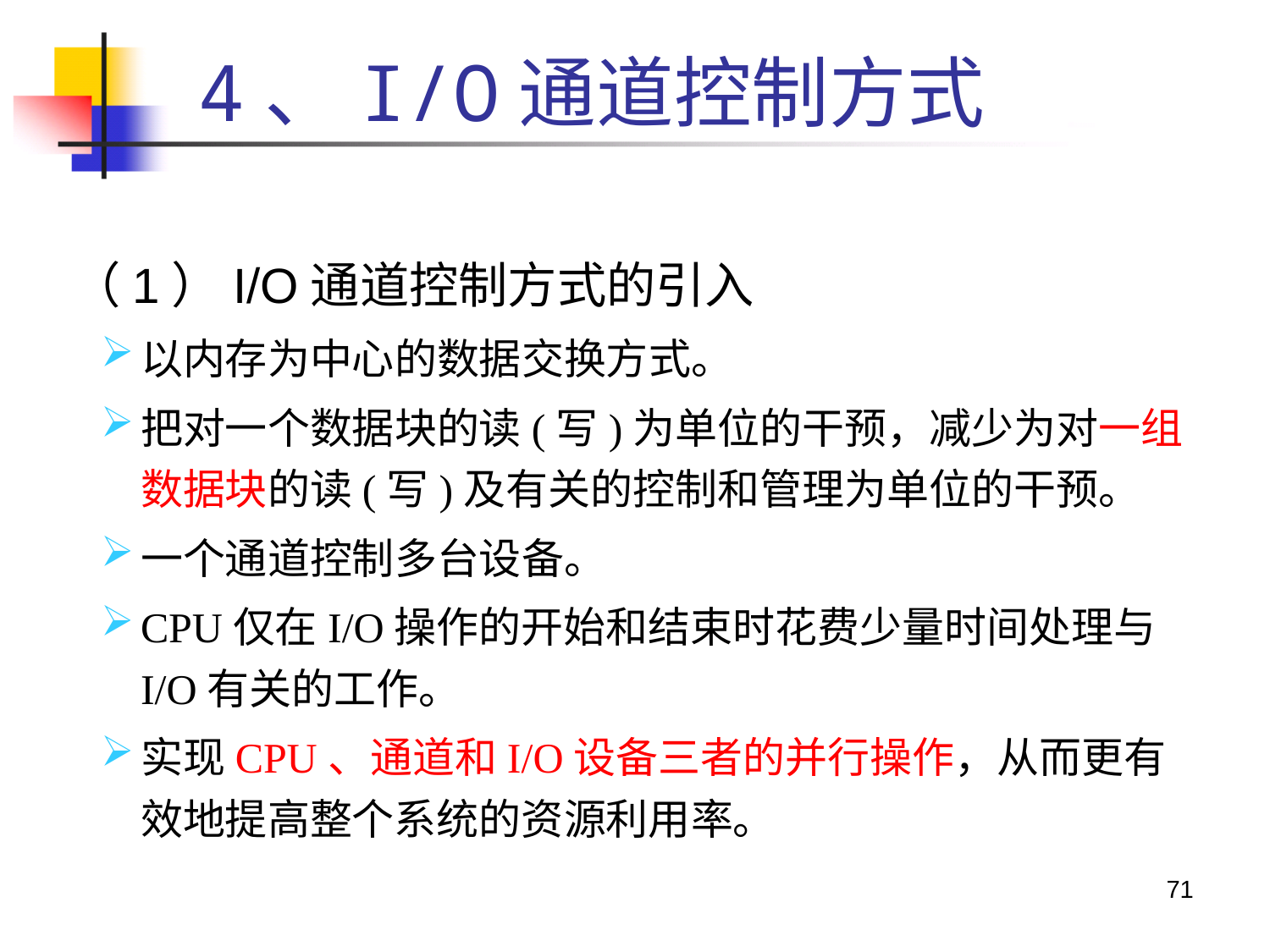

4、I/O通道控制方式
  （1）I/O通道控制方式的引入
以内存为中心的数据交换方式。
把对一个数据块的读(写)为单位的干预，减少为对一组数据块的读(写)及有关的控制和管理为单位的干预。
一个通道控制多台设备。
CPU仅在I/O操作的开始和结束时花费少量时间处理与I/O有关的工作。
实现CPU、通道和I/O设备三者的并行操作，从而更有效地提高整个系统的资源利用率。
71